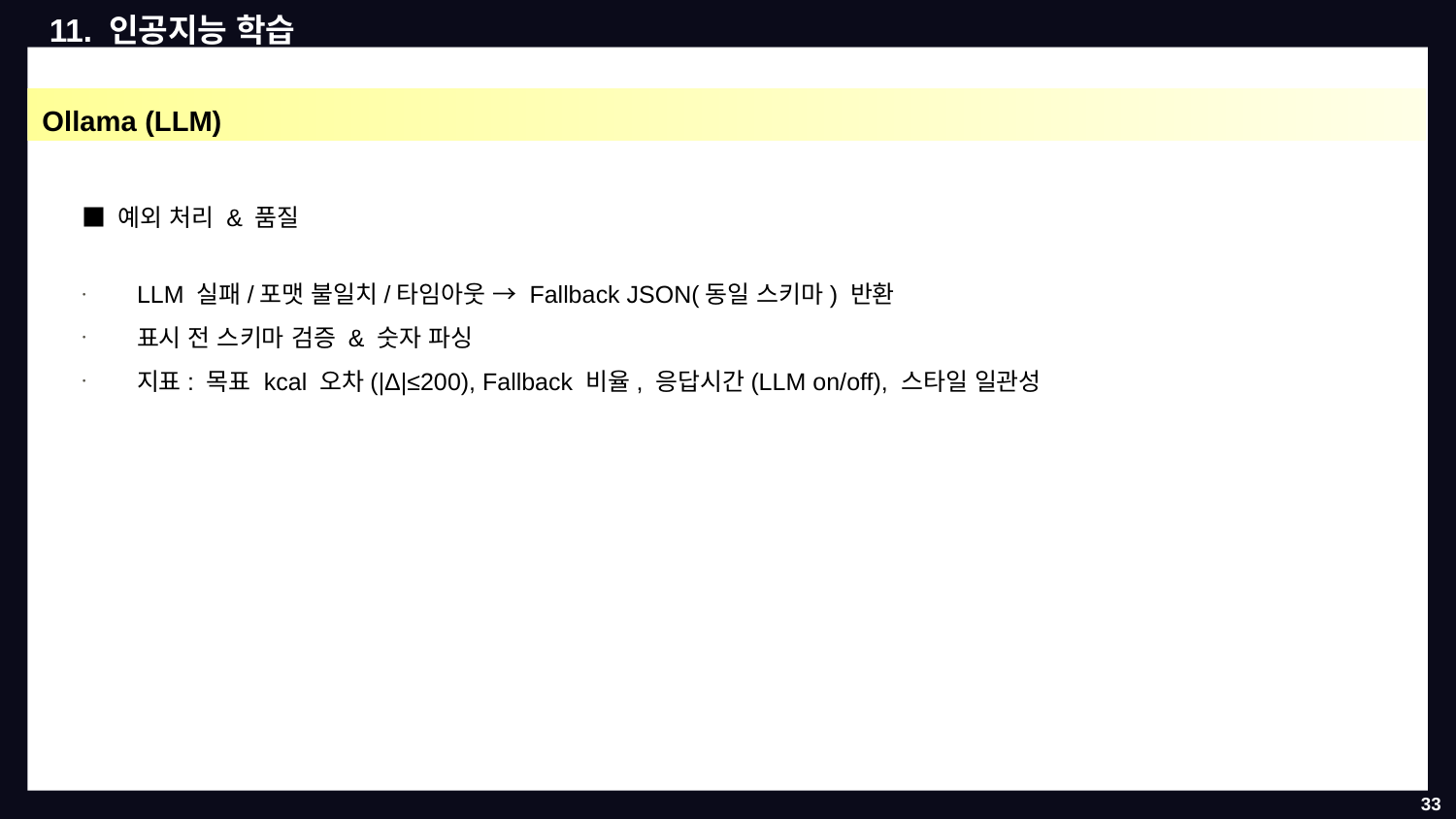

11. 인공지능 학습
Ollama (LLM)
■ 예외 처리 & 품질

LLM 실패/포맷 불일치/타임아웃 → Fallback JSON(동일 스키마) 반환
표시 전 스키마 검증 & 숫자 파싱
지표: 목표 kcal 오차(|Δ|≤200), Fallback 비율, 응답시간(LLM on/off), 스타일 일관성
33